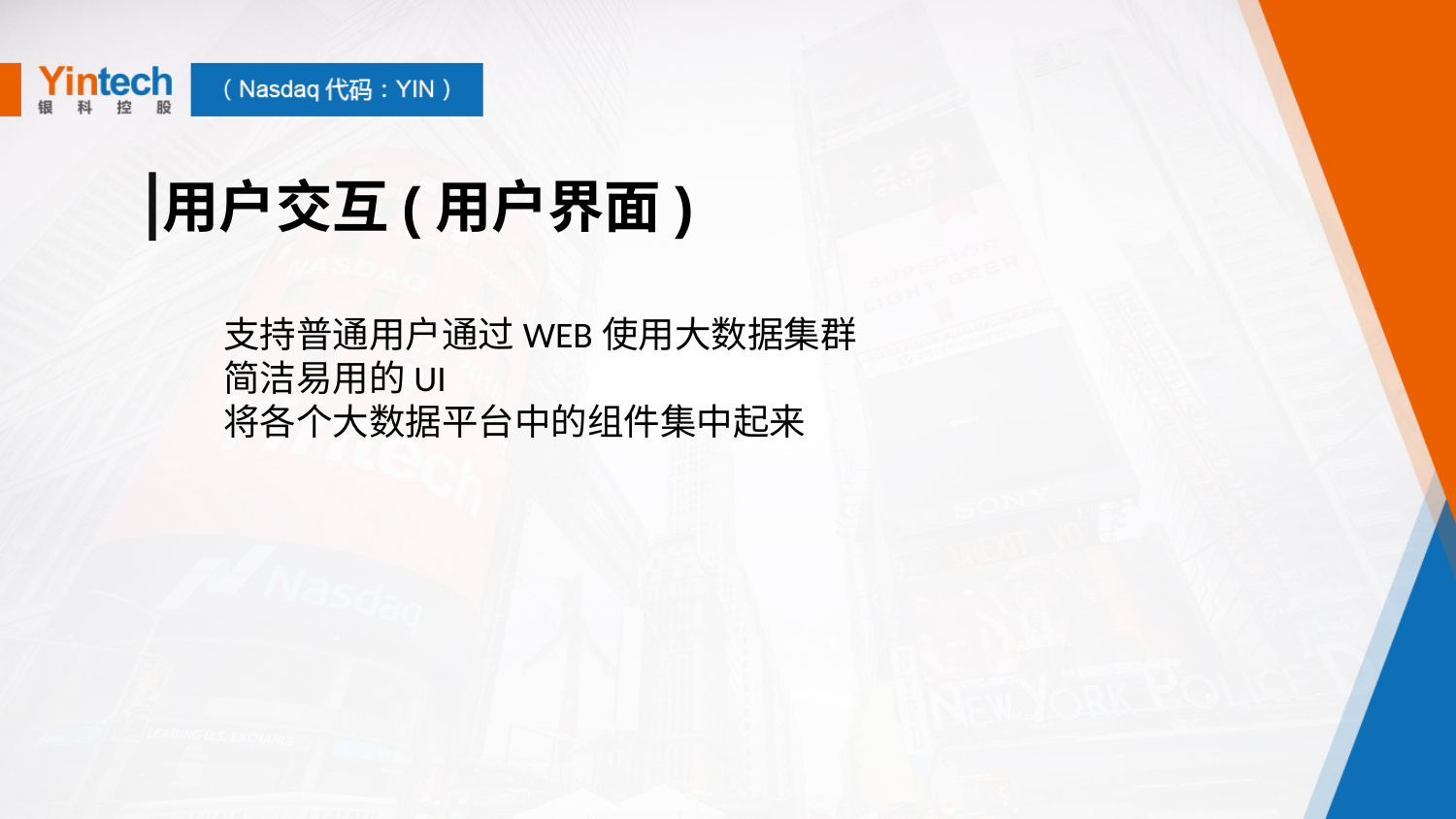

用户交互(用户界面)

支持普通用户通过WEB使用大数据集群
简洁易用的UI
将各个大数据平台中的组件集中起来